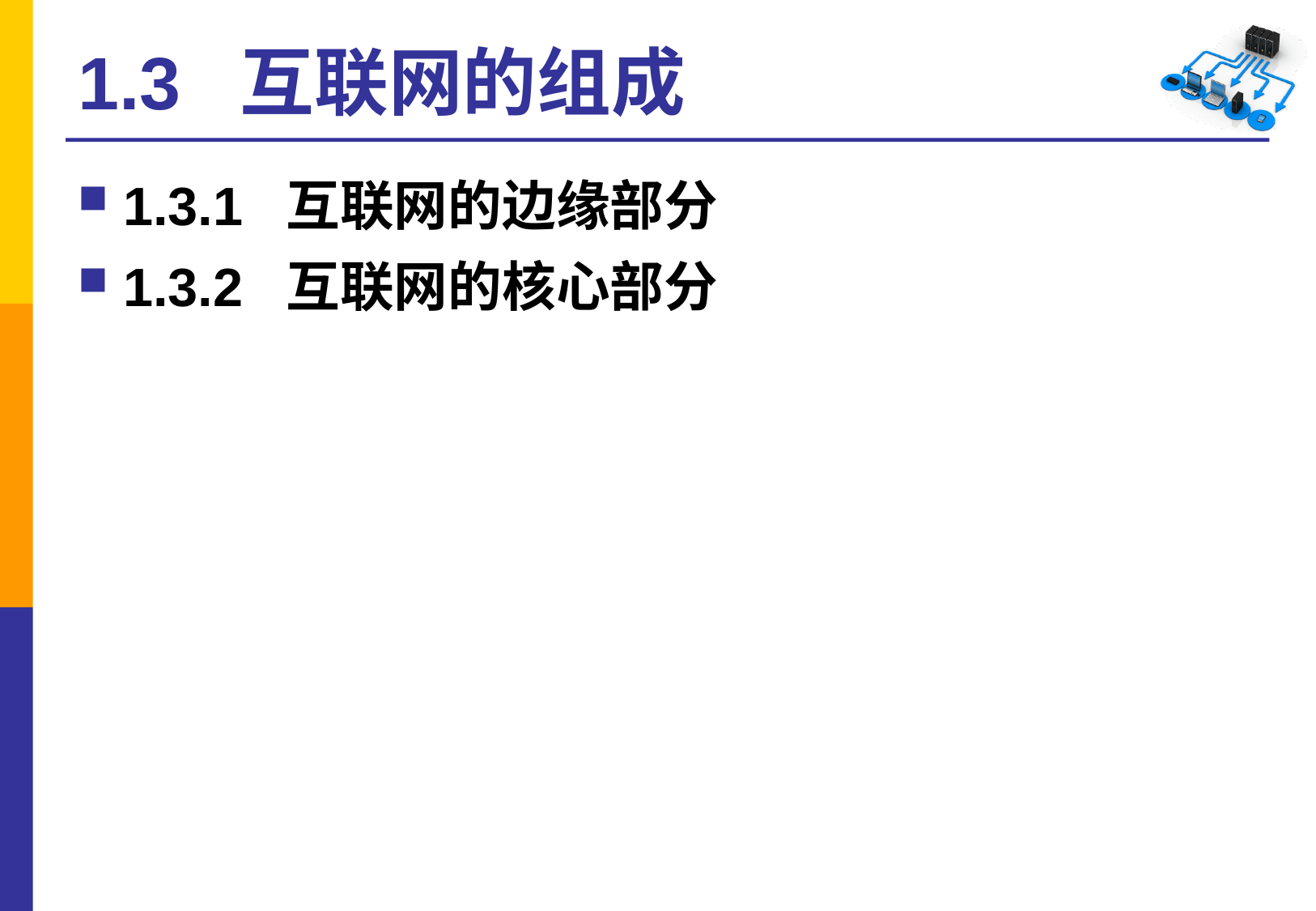

# 1.3  互联网的组成
1.3.1  互联网的边缘部分
1.3.2  互联网的核心部分